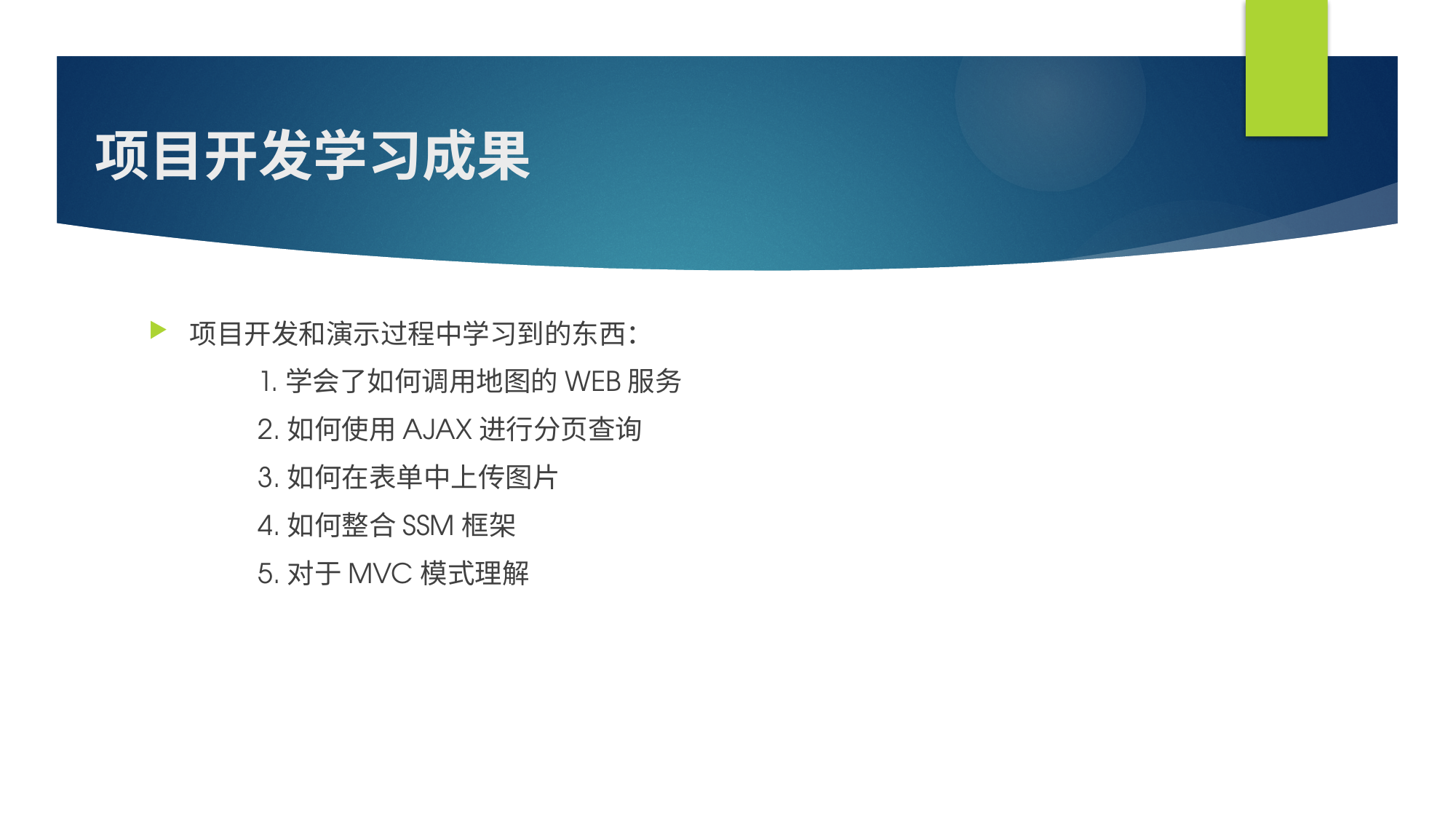

# 项目开发学习成果
项目开发和演示过程中学习到的东西：
	1.学会了如何调用地图的WEB服务
	2.如何使用AJAX进行分页查询
	3.如何在表单中上传图片
	4.如何整合SSM框架
	5.对于MVC模式理解